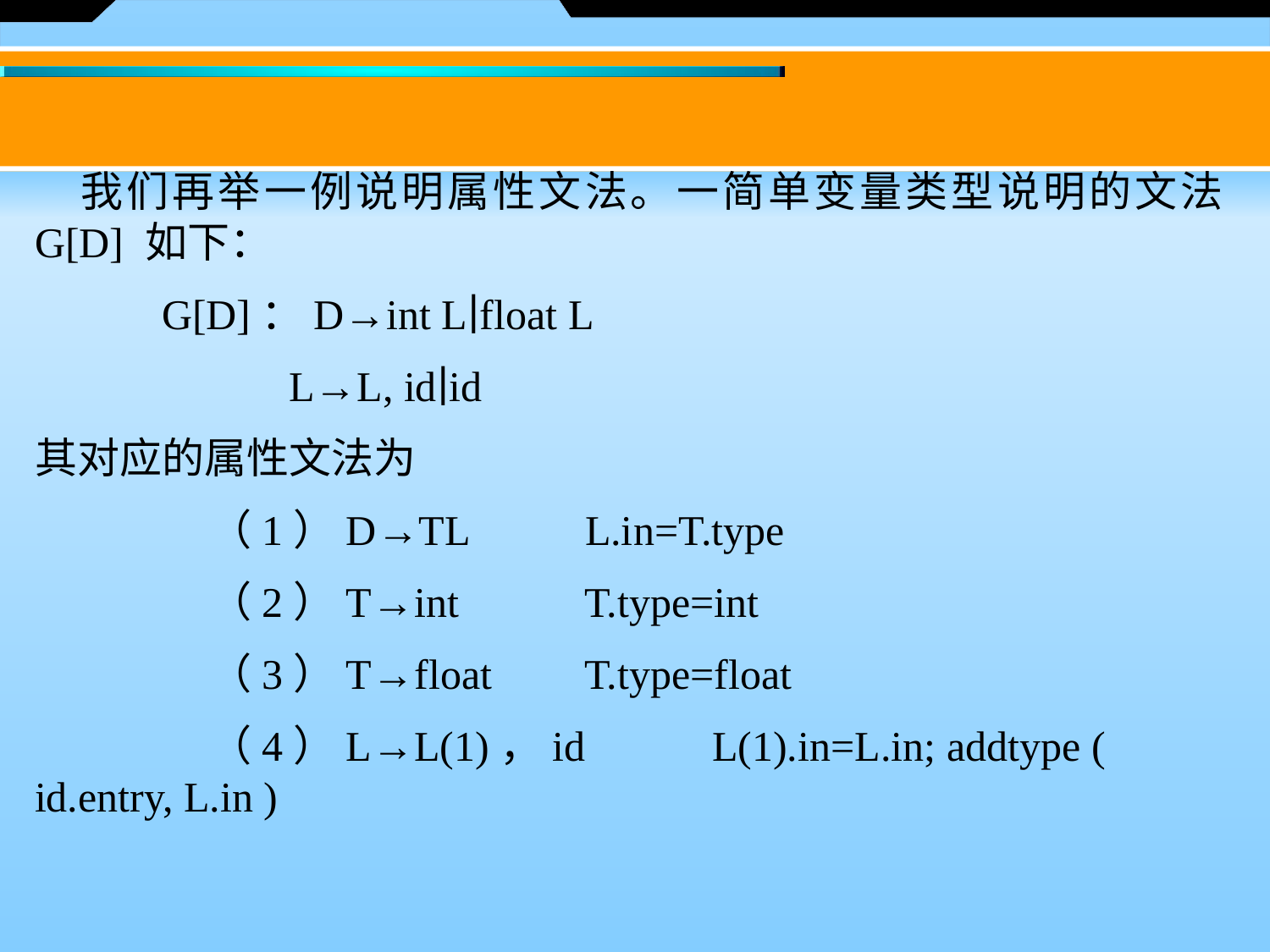

我们再举一例说明属性文法。一简单变量类型说明的文法G[D] 如下：
	G[D]：D→int L∣float L
		L→L, id∣id
其对应的属性文法为
	    （1）D→TL	    L.in=T.type
	    （2）T→int	    T.type=int
	    （3）T→float	    T.type=float
	    （4）L→L(1)，id	    L(1).in=L.in; addtype ( id.entry, L.in )